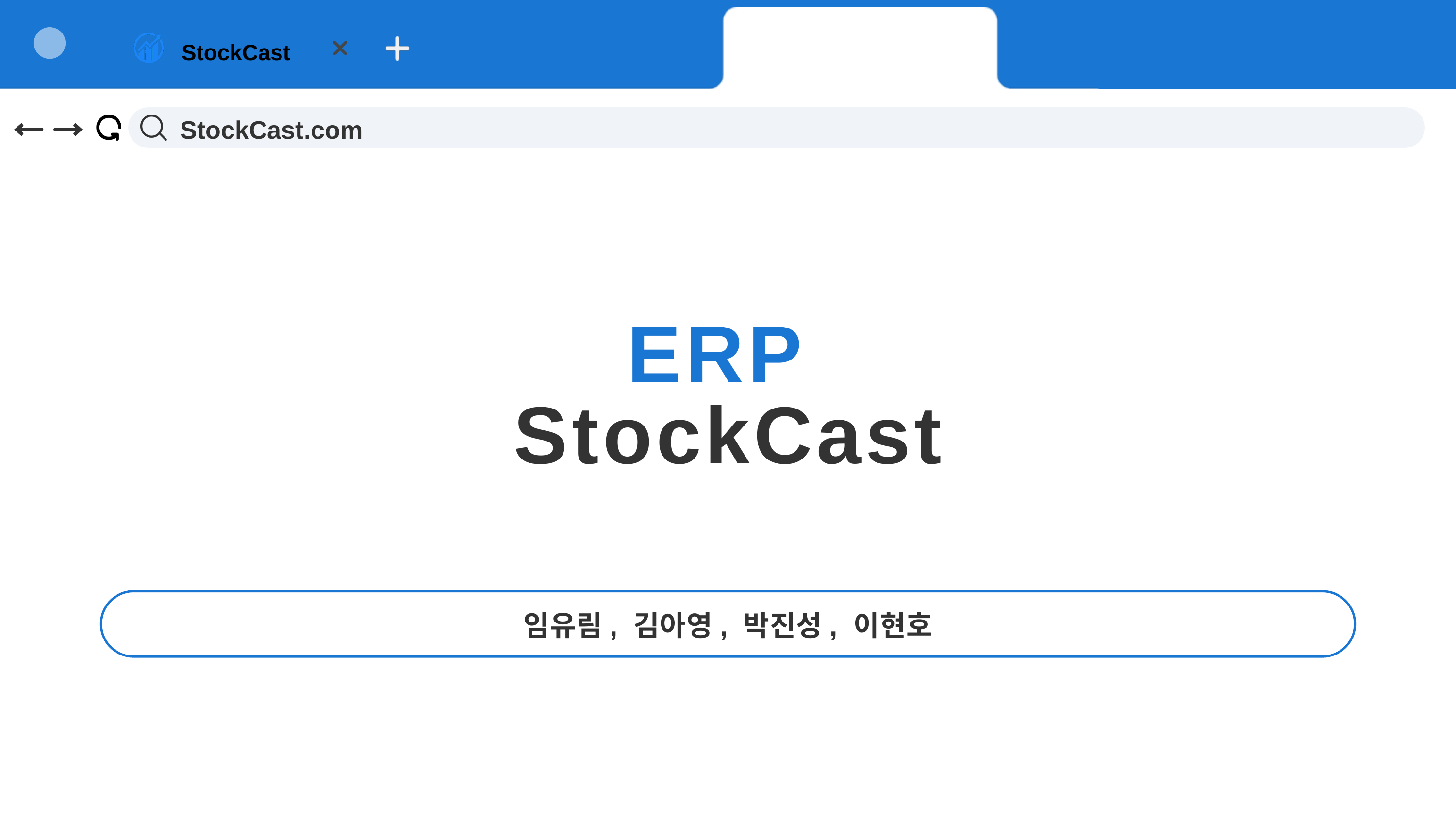

StockCast

StockCast.com

ERP
StockCast

임유림, 김아영, 박진성, 이현호